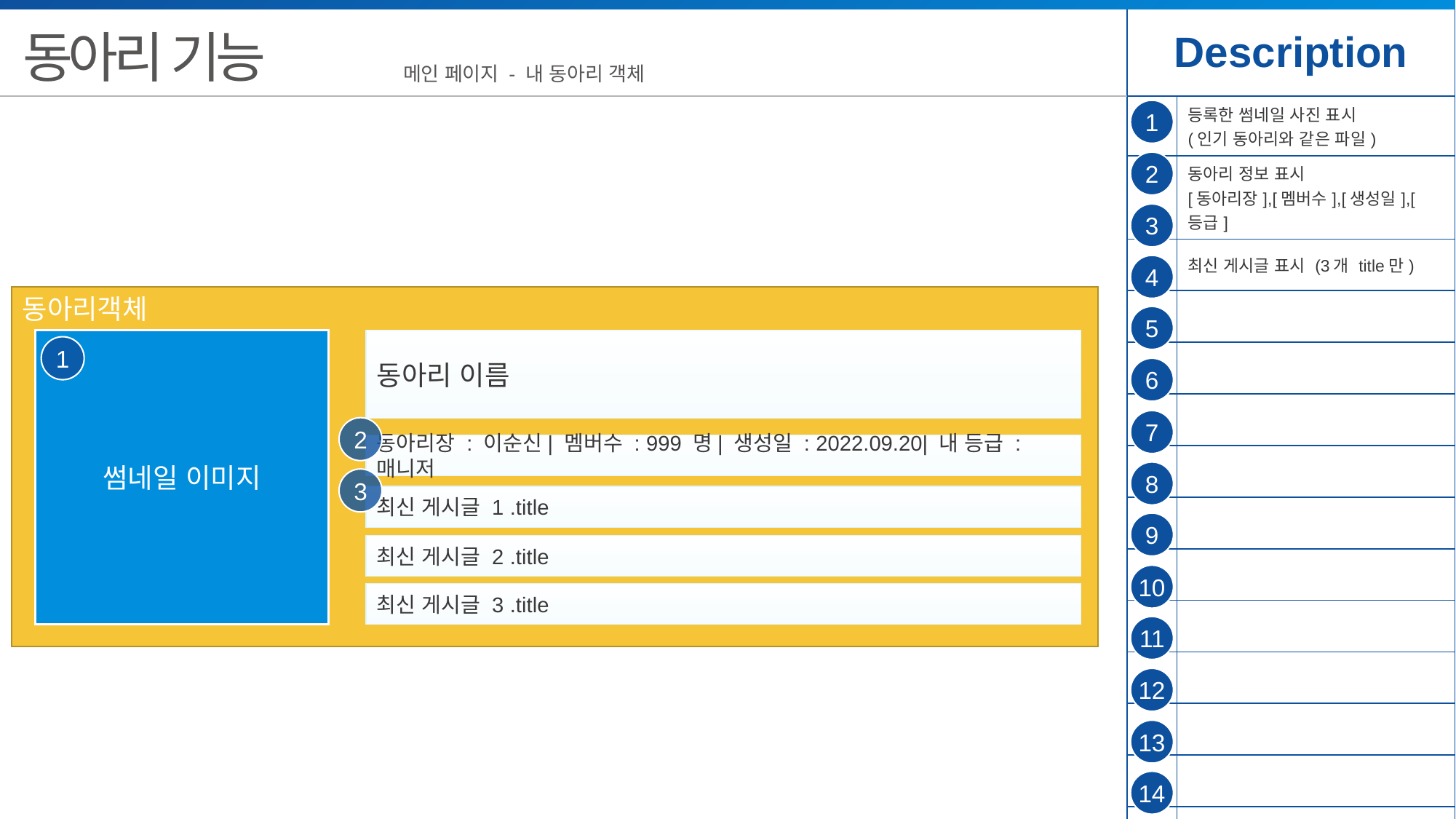

| Description |  |
| --- | --- |
|  | 등록한 썸네일 사진 표시 (인기 동아리와 같은 파일) |
|  | 동아리 정보 표시 [동아리장],[멤버수],[생성일],[등급] |
|  | 최신 게시글 표시 (3개 title만) |
|  |  |
|  |  |
|  |  |
|  |  |
|  |  |
|  |  |
|  |  |
|  |  |
|  |  |
|  |  |
|  |  |
동아리 기능
메인 페이지 - 내 동아리 객체
1
2
3
4
동아리객체
5
썸네일 이미지
동아리 이름
1
6
7
2
동아리장 : 이순신| 멤버수 : 999 명| 생성일 : 2022.09.20| 내 등급 : 매니저
8
3
최신 게시글 1 .title
9
최신 게시글 2 .title
10
최신 게시글 3 .title
11
12
13
14